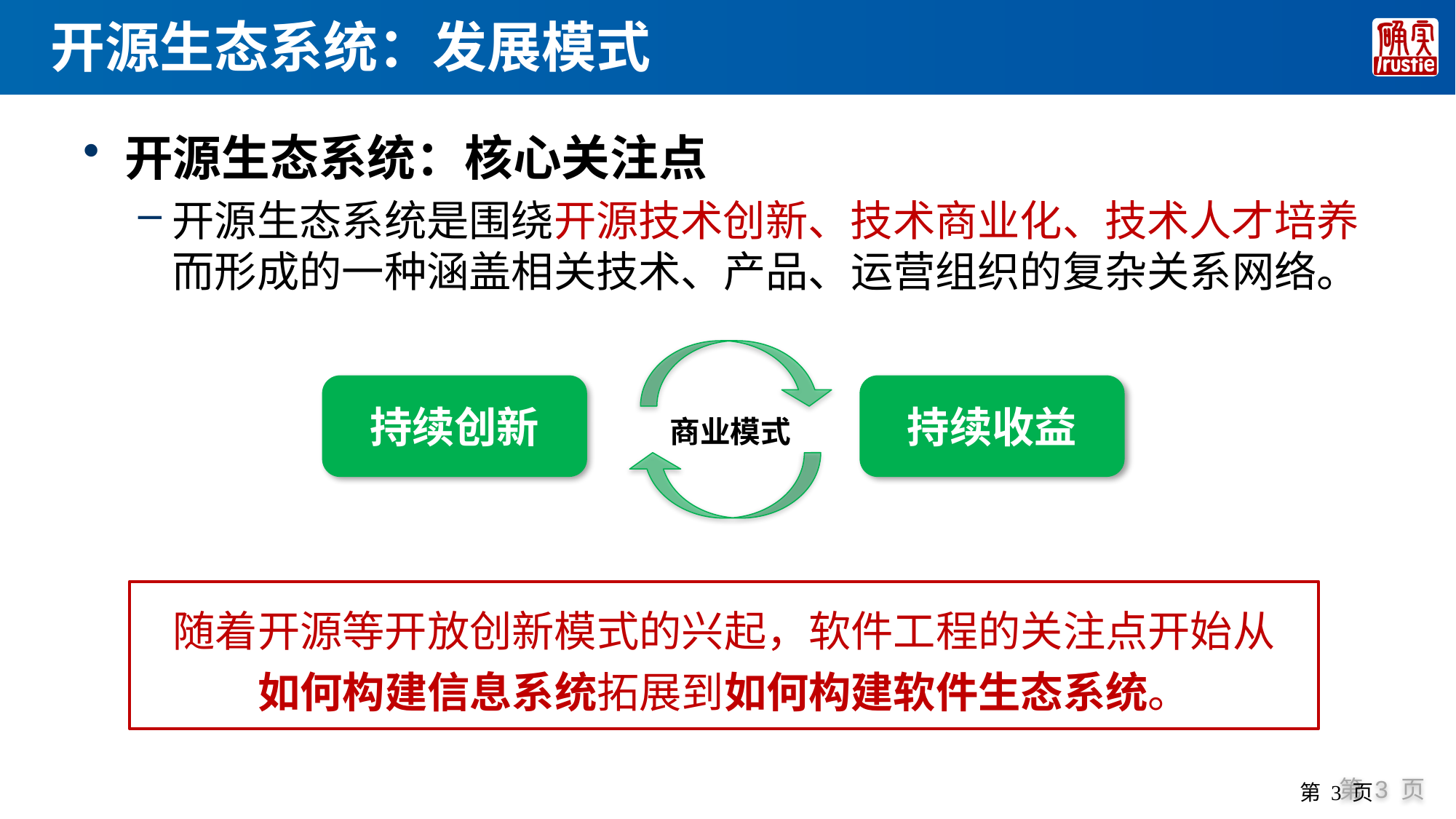

# 开源生态系统：发展模式
开源生态系统：核心关注点
开源生态系统是围绕开源技术创新、技术商业化、技术人才培养而形成的一种涵盖相关技术、产品、运营组织的复杂关系网络。

持续创新
持续收益

商业模式
随着开源等开放创新模式的兴起，软件工程的关注点开始从
如何构建信息系统拓展到如何构建软件生态系统。
第 3 页